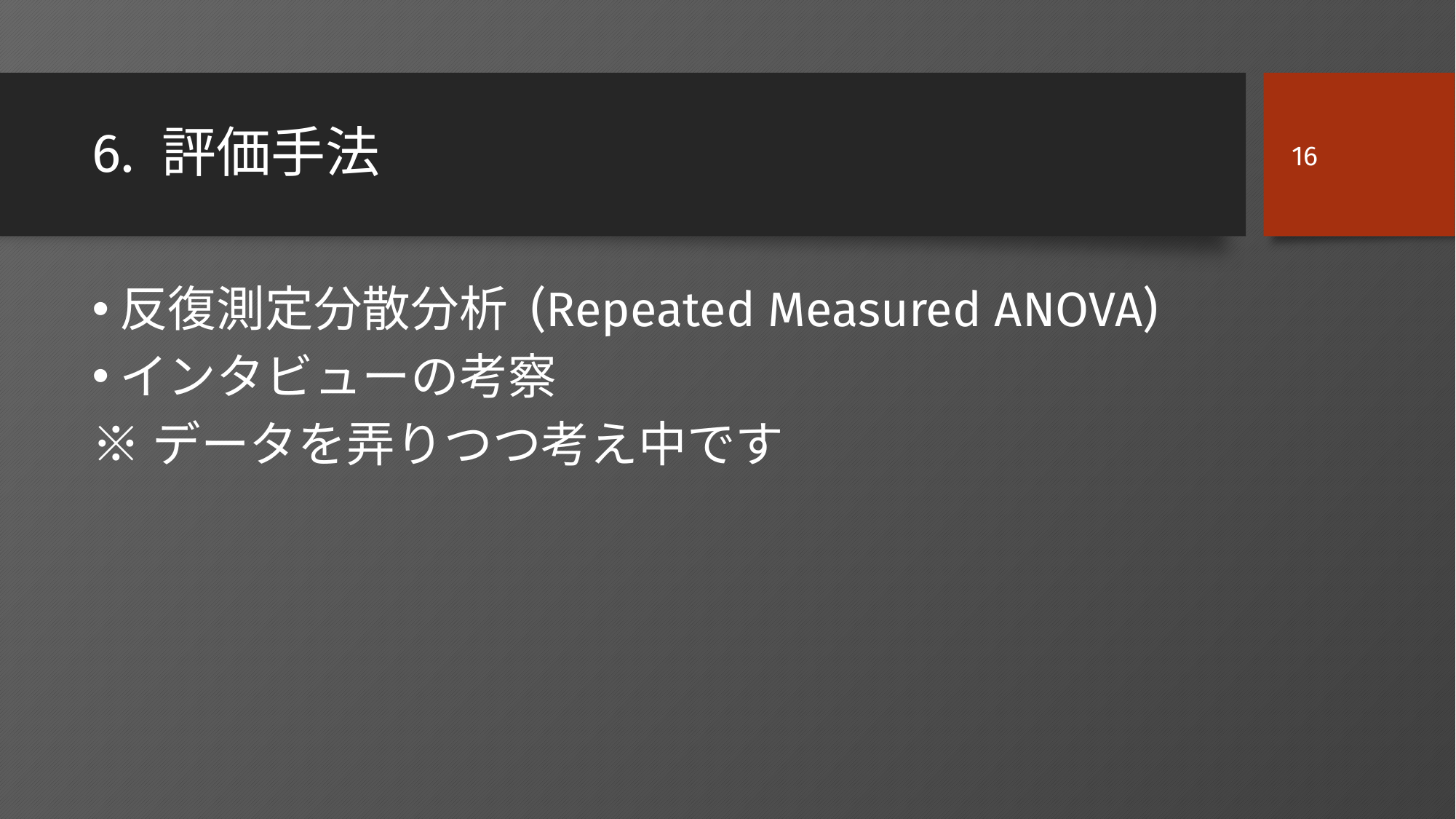

16
# 6. 評価手法
反復測定分散分析 (Repeated Measured ANOVA)
インタビューの考察
※データを弄りつつ考え中です